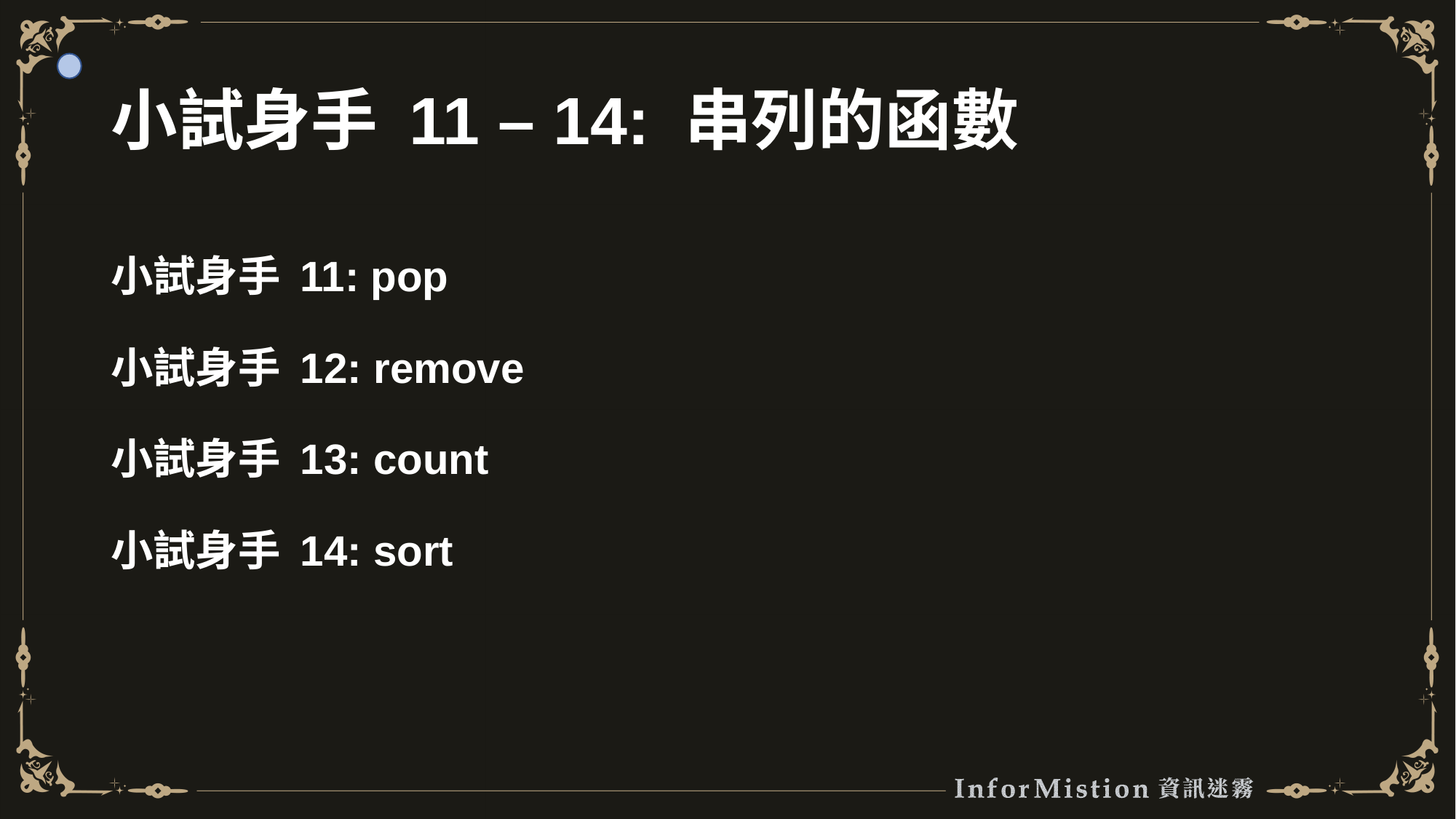

# 小試身手 11 – 14: 串列的函數

小試身手 11: pop
小試身手 12: remove
小試身手 13: count
小試身手 14: sort